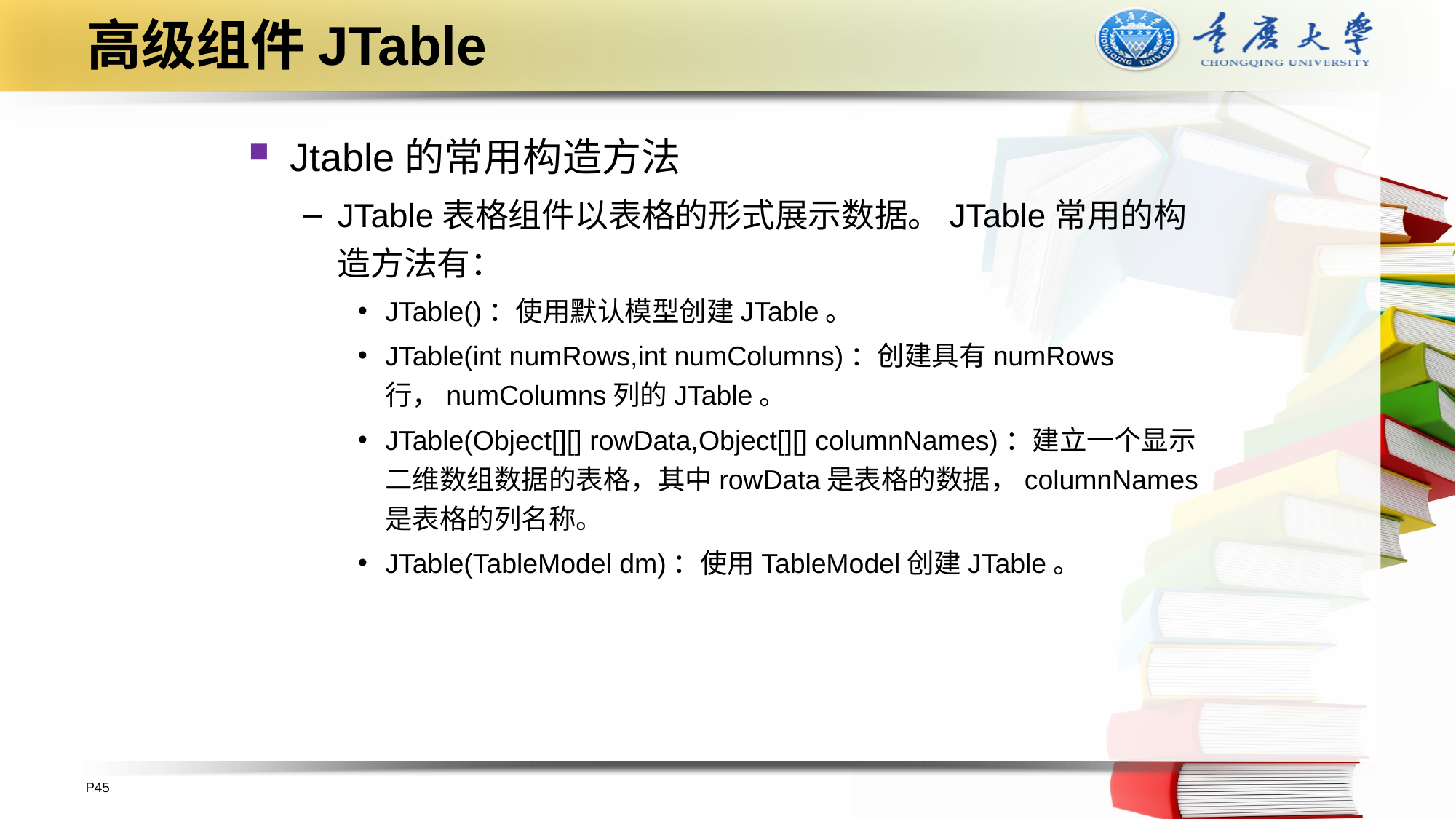

# 高级组件JTable
Jtable的常用构造方法
JTable表格组件以表格的形式展示数据。JTable常用的构造方法有：
JTable()：使用默认模型创建JTable。
JTable(int numRows,int numColumns)：创建具有numRows行，numColumns列的JTable。
JTable(Object[][] rowData,Object[][] columnNames)：建立一个显示二维数组数据的表格，其中rowData是表格的数据，columnNames是表格的列名称。
JTable(TableModel dm)：使用TableModel创建JTable。
P45